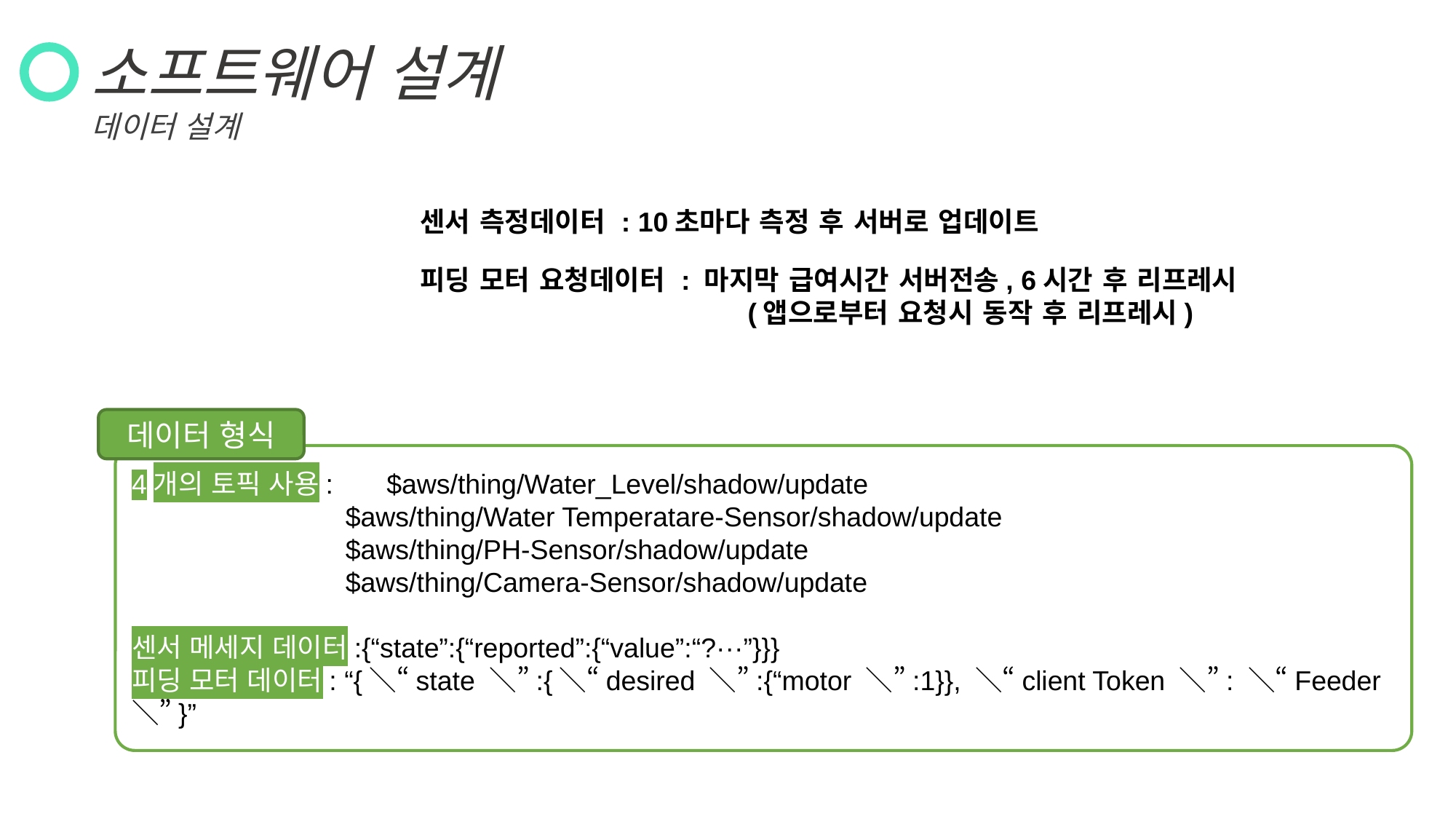

소프트웨어 설계
데이터 설계

센서 측정데이터 : 10초마다 측정 후 서버로 업데이트
피딩 모터 요청데이터 : 마지막 급여시간 서버전송, 6시간 후 리프레시
			(앱으로부터 요청시 동작 후 리프레시)
데이터 형식
4개의 토픽 사용:       $aws/thing/Water_Level/shadow/update
                            $aws/thing/Water Temperatare-Sensor/shadow/update
                            $aws/thing/PH-Sensor/shadow/update
                            $aws/thing/Camera-Sensor/shadow/update

센서 메세지 데이터:{“state”:{“reported”:{“value”:“?···”}}}
피딩 모터 데이터: “{＼“state ＼”:{＼“desired ＼”:{“motor ＼”:1}}, ＼“client Token ＼”: ＼“Feeder ＼”}”